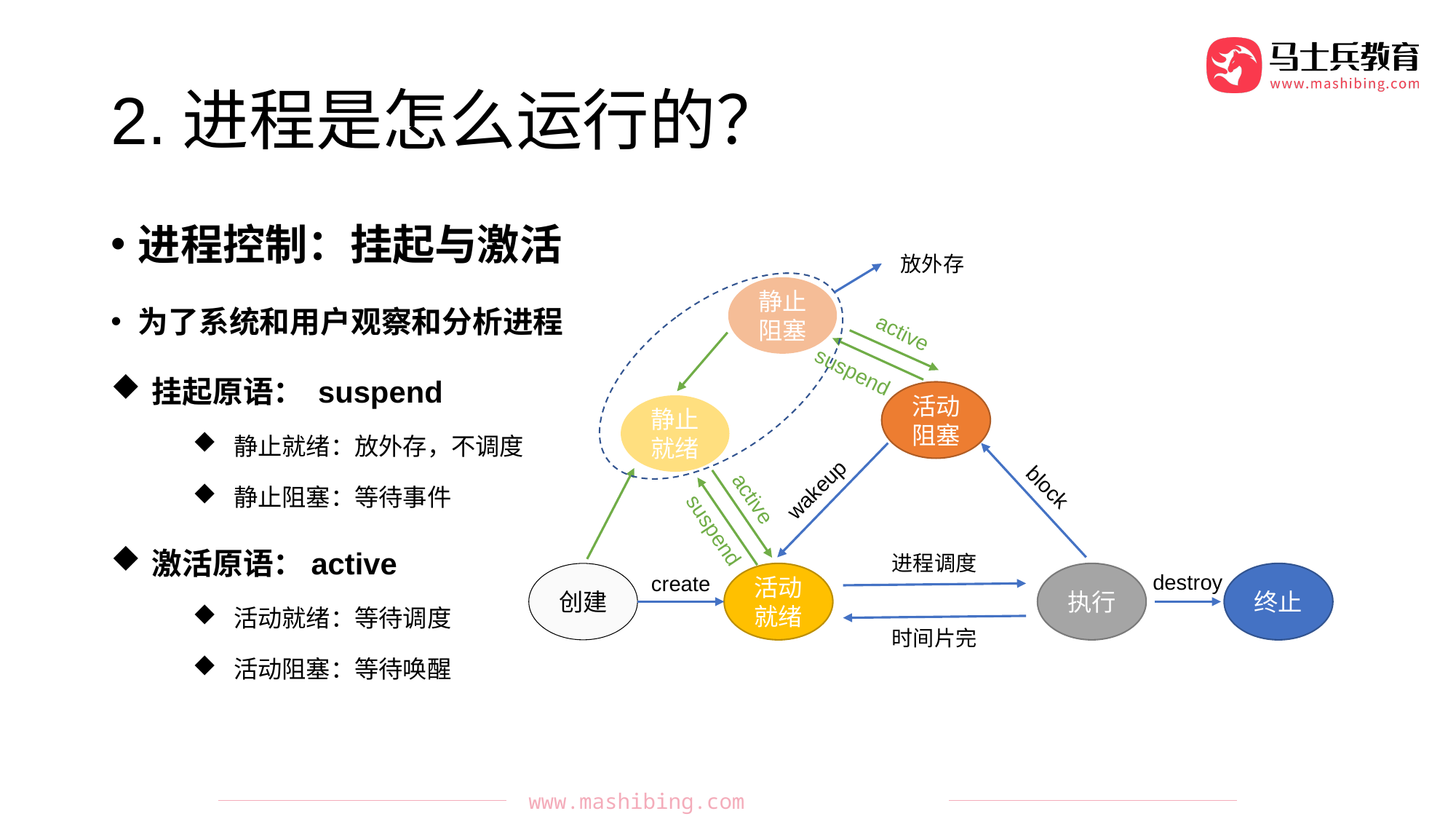

# 2.进程是怎么运行的？
进程控制：挂起与激活
为了系统和用户观察和分析进程
挂起原语： suspend
静止就绪：放外存，不调度
静止阻塞：等待事件
激活原语：active
活动就绪：等待调度
活动阻塞：等待唤醒

放外存
静止阻塞
active
suspend
活动阻塞
静止就绪
block
wakeup
active
suspend
进程调度
时间片完
destroy
创建
活动就绪
执行
终止
create